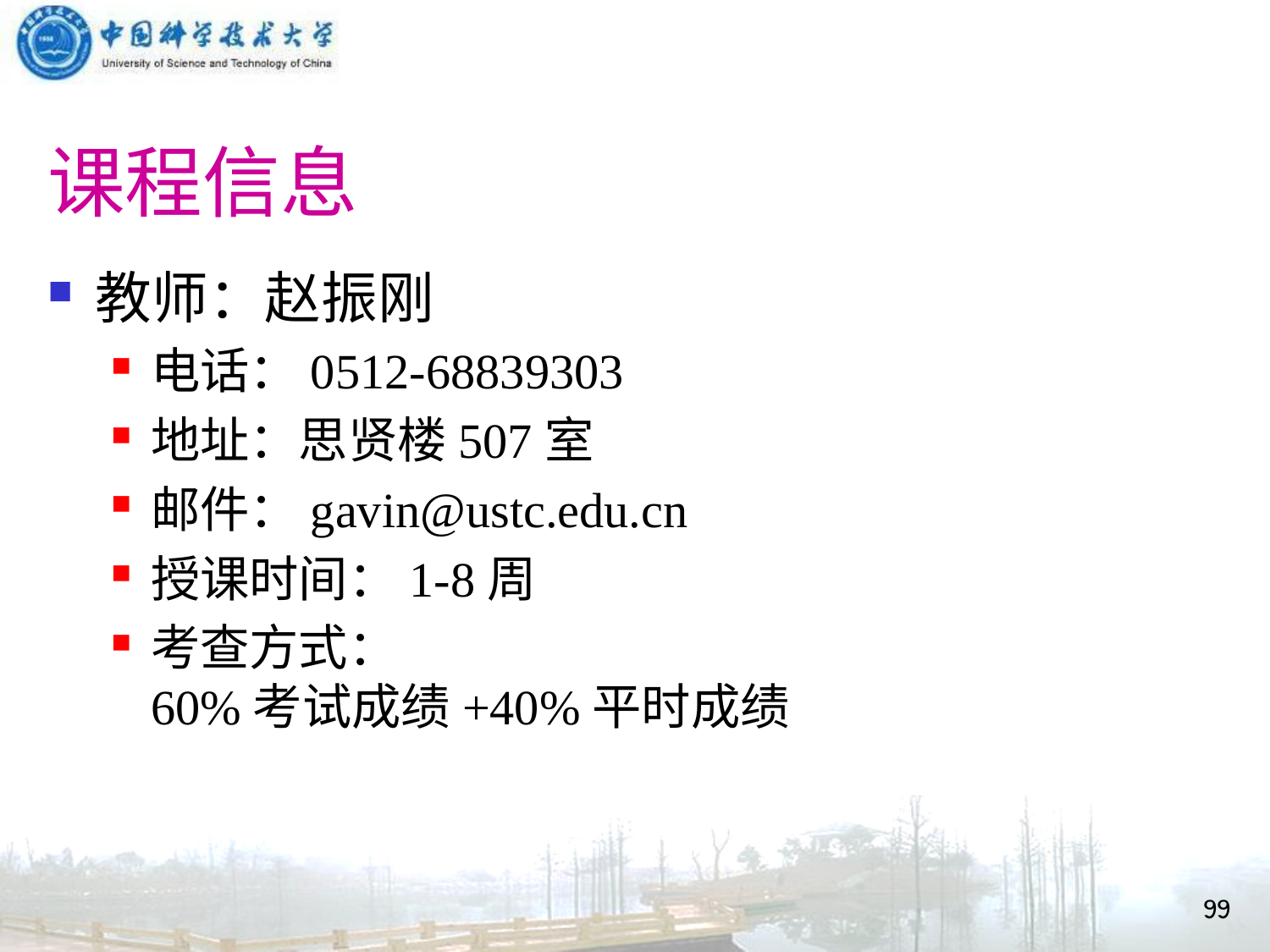

# 课程信息
教师：赵振刚
电话：0512-68839303
地址：思贤楼507室
邮件：gavin@ustc.edu.cn
授课时间：1-8周
考查方式：
60%考试成绩+40%平时成绩
99